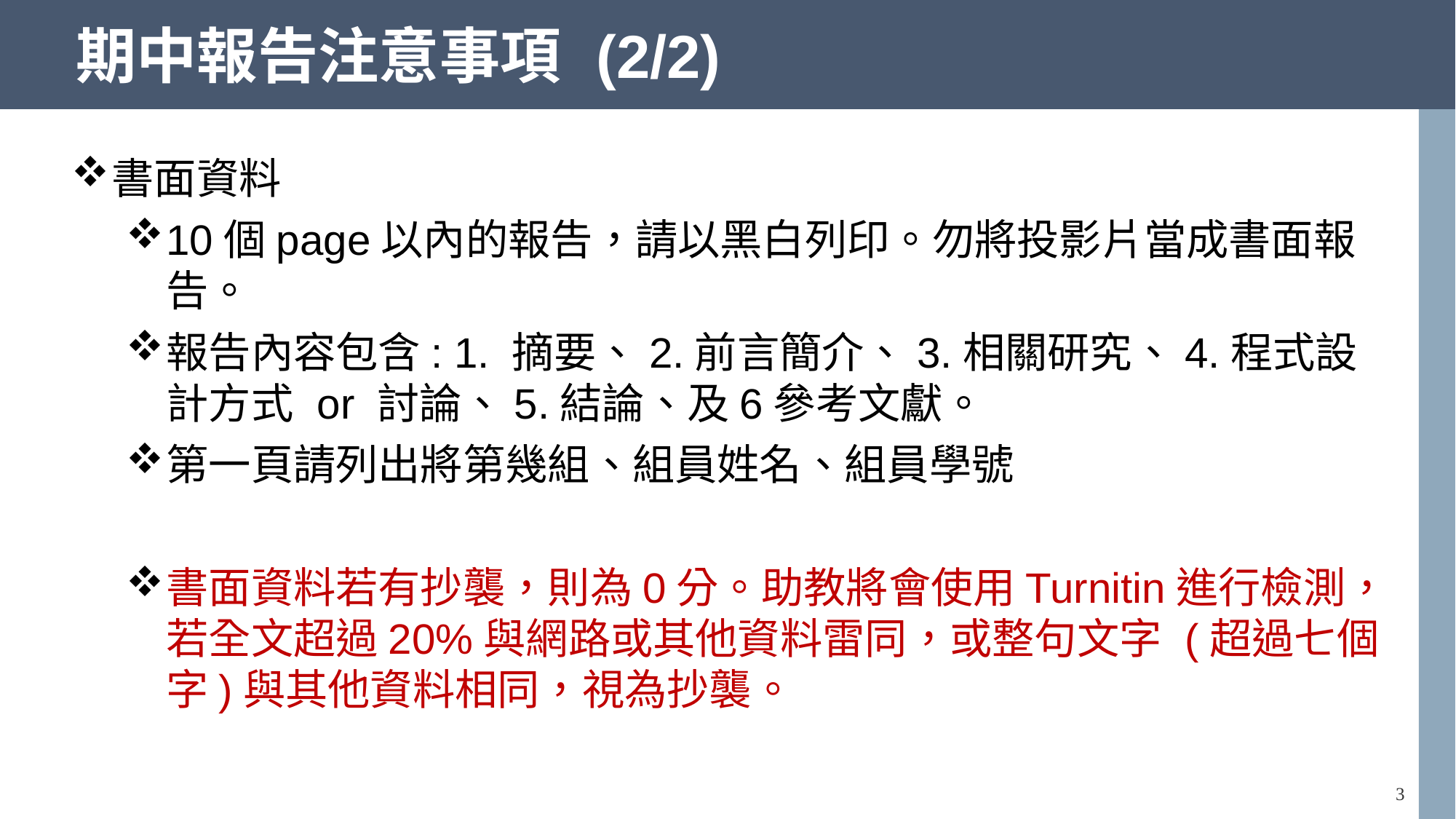

# 期中報告注意事項 (2/2)
書面資料
10個page以內的報告，請以黑白列印。勿將投影片當成書面報告。
報告內容包含: 1. 摘要、2.前言簡介、3.相關研究、4.程式設計方式 or 討論、5.結論、及6參考文獻。
第一頁請列出將第幾組、組員姓名、組員學號

書面資料若有抄襲，則為0分。助教將會使用Turnitin進行檢測，若全文超過20%與網路或其他資料雷同，或整句文字 (超過七個字)與其他資料相同，視為抄襲。

3